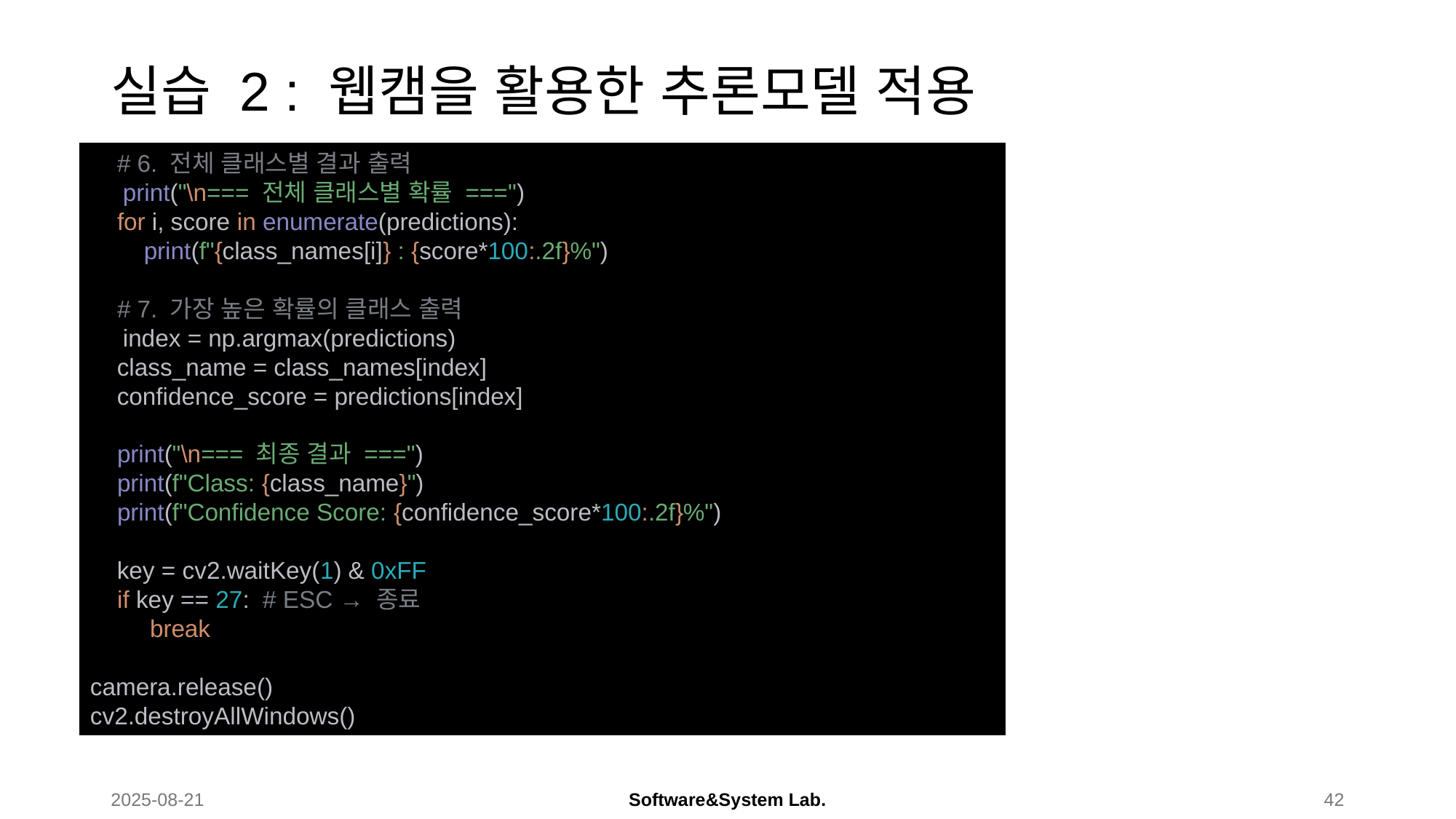

# 실습 2 : 웹캠을 활용한 추론모델 적용
    # 6. 전체 클래스별 결과 출력
    print("\n=== 전체 클래스별 확률 ===")
    for i, score in enumerate(predictions):
        print(f"{class_names[i]} : {score*100:.2f}%")
    # 7. 가장 높은 확률의 클래스 출력
    index = np.argmax(predictions)
    class_name = class_names[index]
    confidence_score = predictions[index]
    print("\n=== 최종 결과 ===")
    print(f"Class: {class_name}")
    print(f"Confidence Score: {confidence_score*100:.2f}%")
    key = cv2.waitKey(1) & 0xFF
    if key == 27:  # ESC → 종료
        break
camera.release()
cv2.destroyAllWindows()
2025-08-21
Software&System Lab.
42